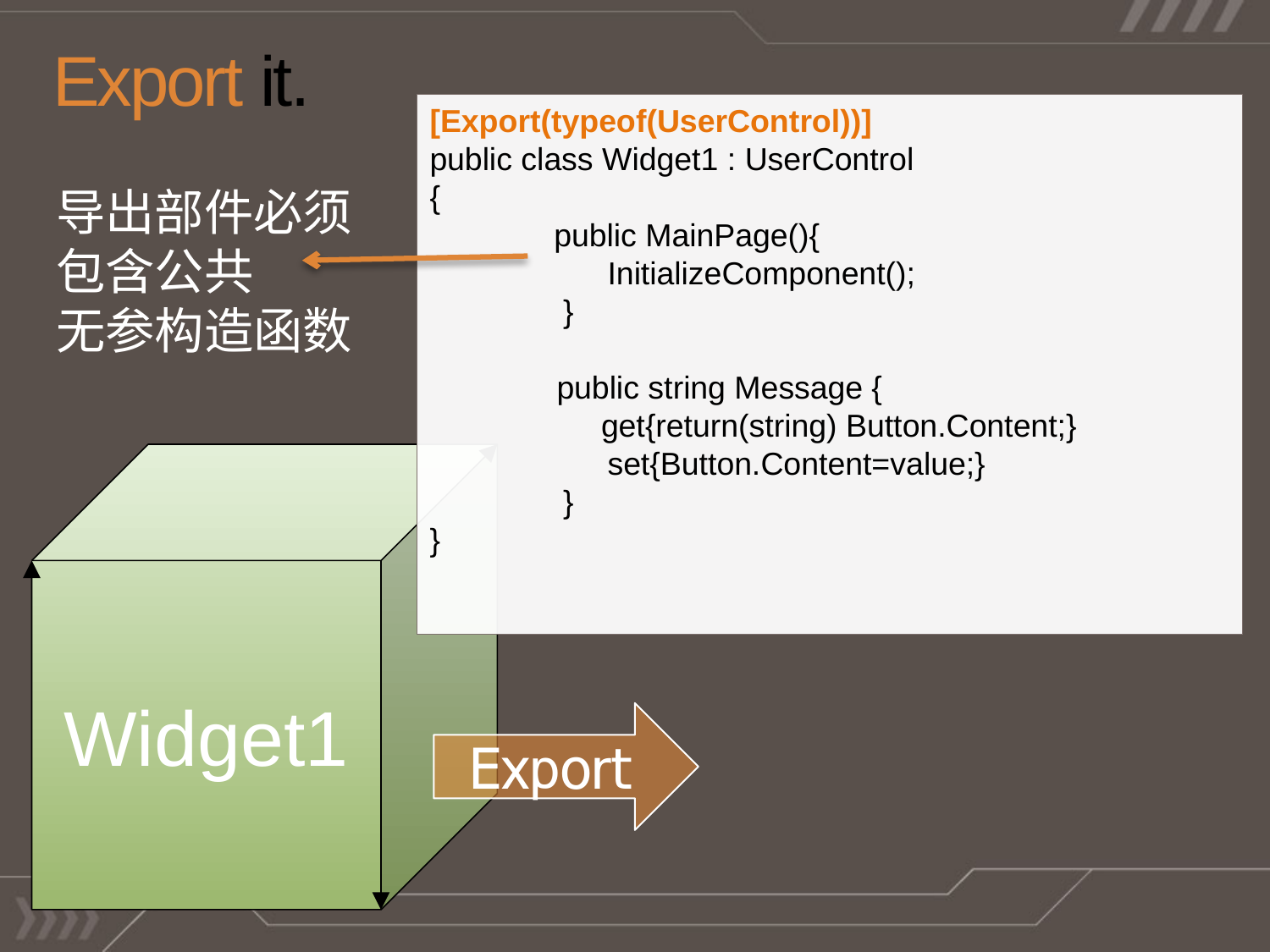

# Export it.
[Export(typeof(UserControl))]
public class Widget1 : UserControl
{
              public MainPage(){
                    InitializeComponent();
               }

	public string Message {
	     get{return(string) Button.Content;}
                    set{Button.Content=value;}
               }
}
导出部件必须
包含公共
无参构造函数
Widget1
Export